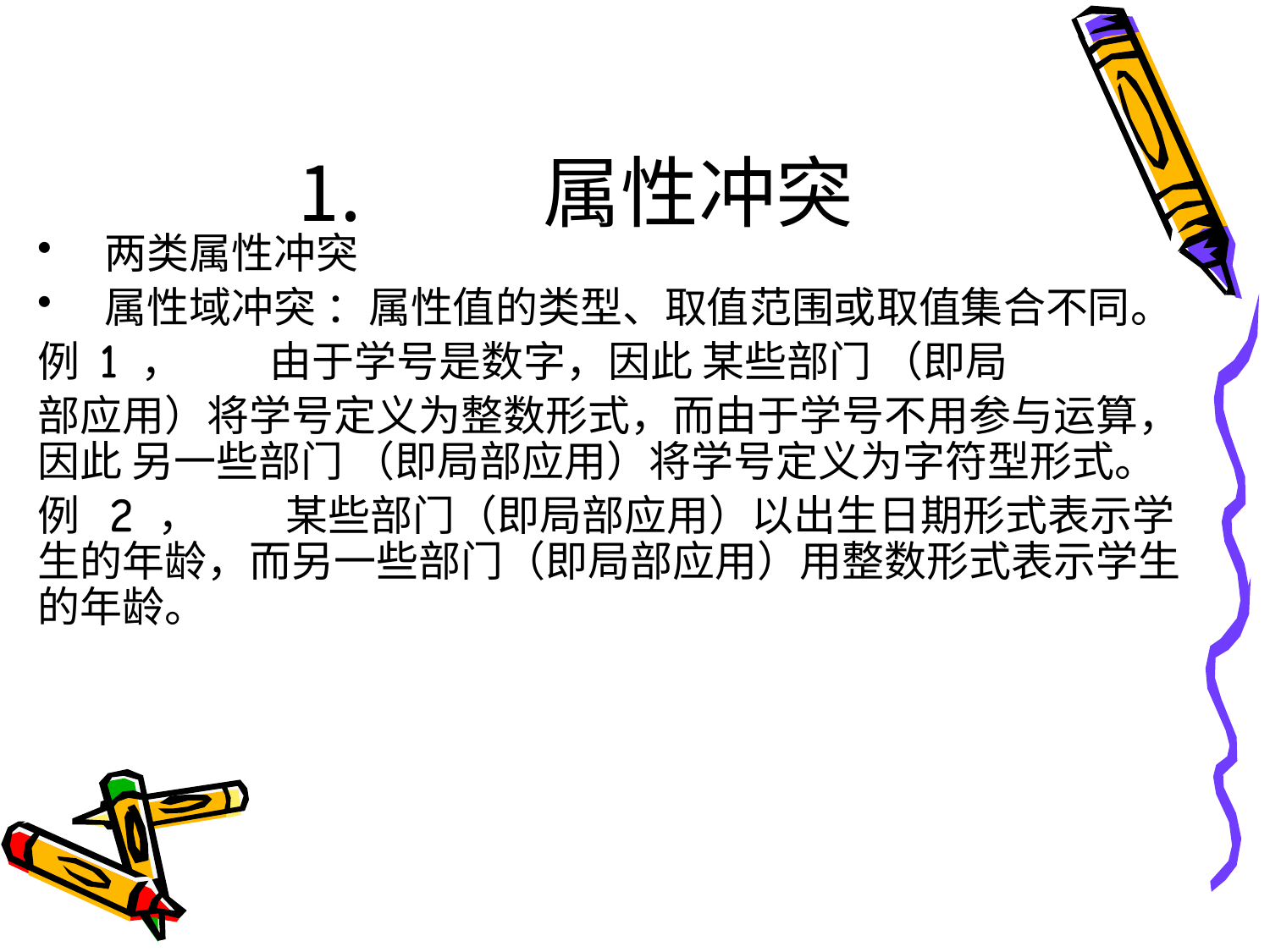

# ⒈         属性冲突
 两类属性冲突
 属性域冲突 ：属性值的类型、取值范围或取值集合不同。
例 1 ，         由于学号是数字，因此 某些部门 （即局
部应用）将学号定义为整数形式，而由于学号不用参与运算，因此 另一些部门 （即局部应用）将学号定义为字符型形式。
例  2 ，         某些部门（即局部应用）以出生日期形式表示学生的年龄，而另一些部门（即局部应用）用整数形式表示学生的年龄。